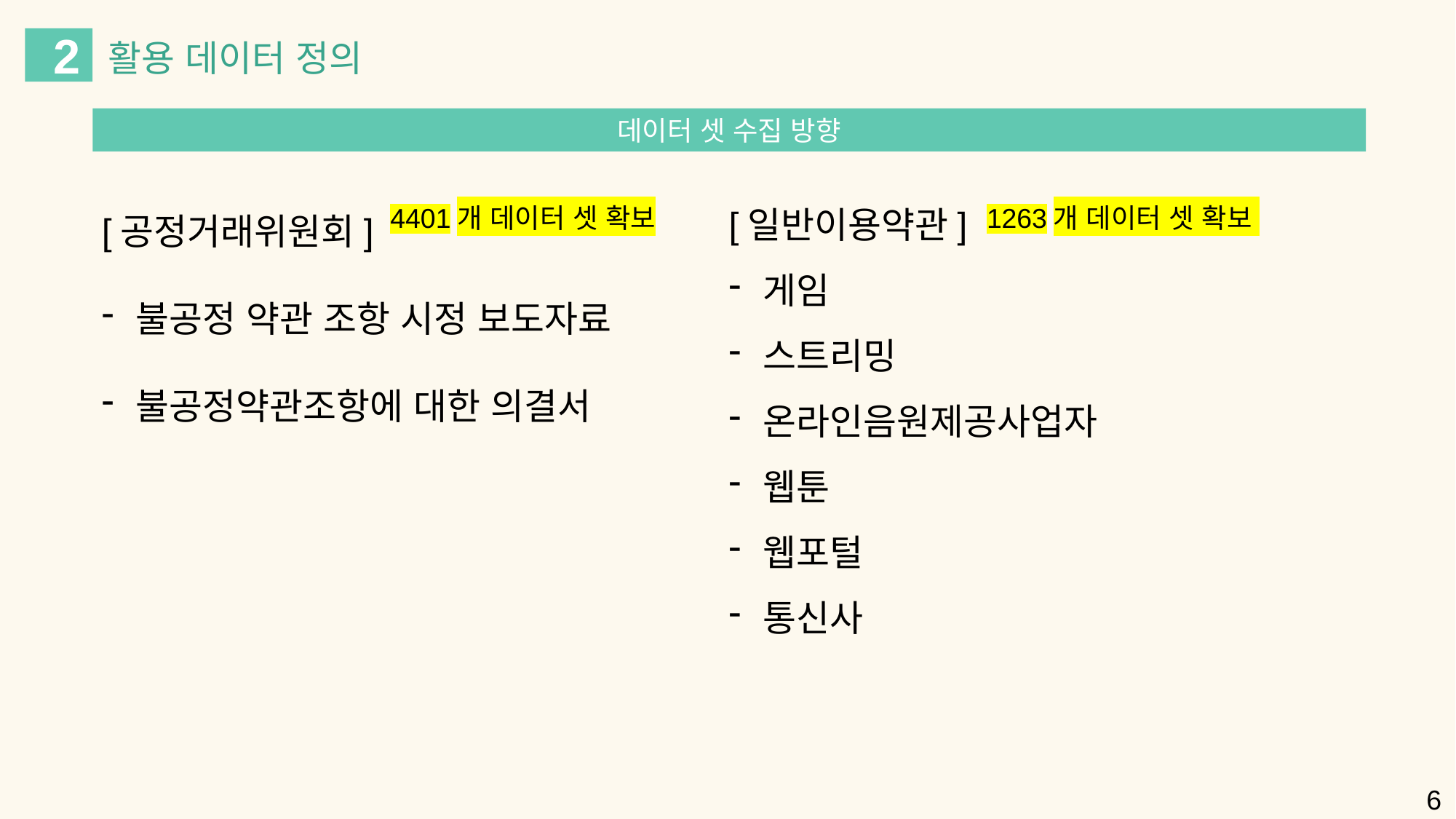

2

활용 데이터 정의
데이터 셋 수집 방향
[공정거래위원회]
불공정 약관 조항 시정 보도자료
불공정약관조항에 대한 의결서
[일반이용약관]
게임
스트리밍
온라인음원제공사업자
웹툰
웹포털
통신사
4401개 데이터 셋 확보
1263개 데이터 셋 확보

6